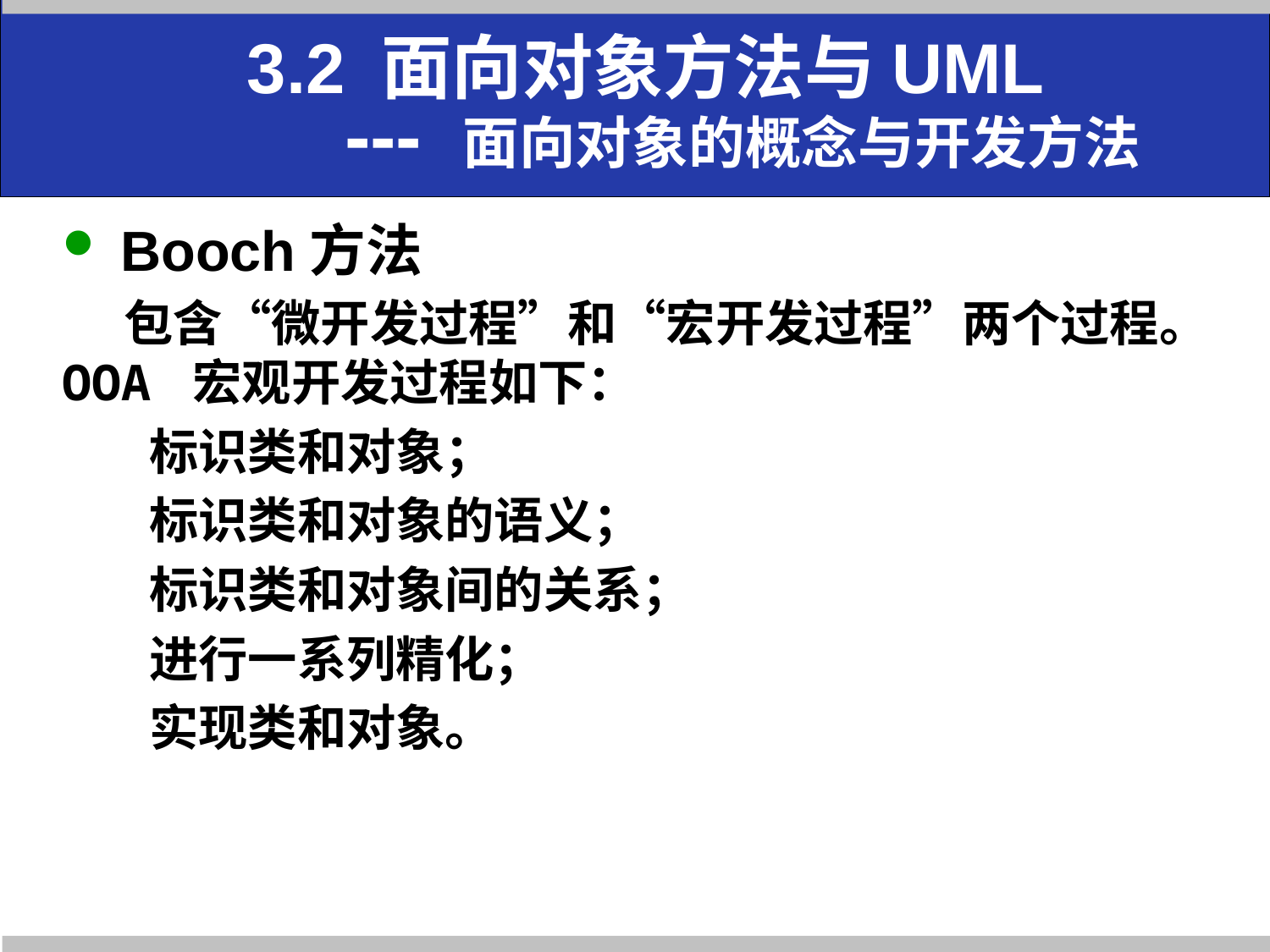

# 3.2 面向对象方法与UML --- 面向对象的概念与开发方法
 Booch方法
包含“微开发过程”和“宏开发过程”两个过程。OOA 宏观开发过程如下：
标识类和对象；
标识类和对象的语义；
标识类和对象间的关系；
进行一系列精化；
实现类和对象。
284